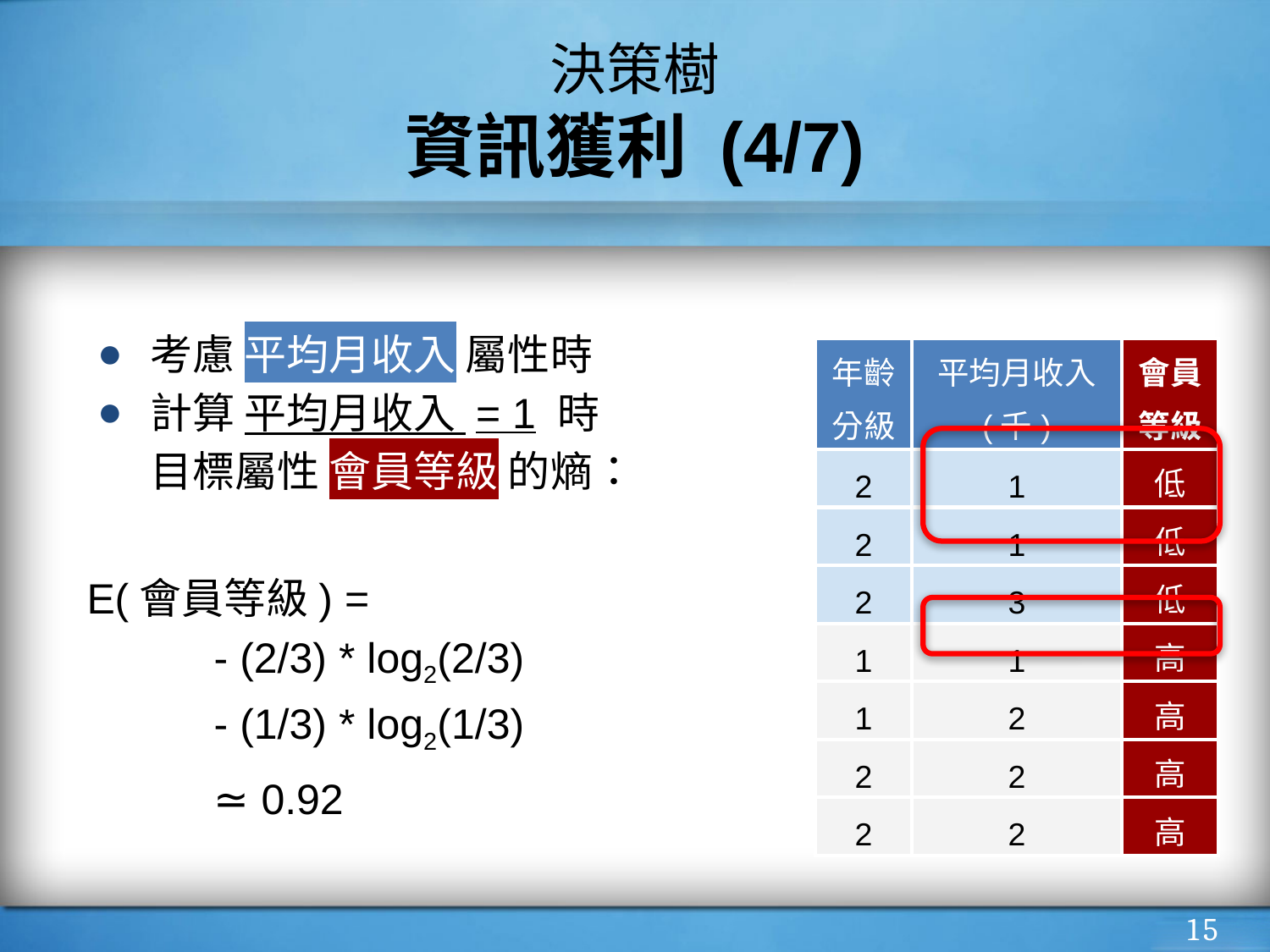

# 決策樹
資訊獲利 (4/7)

考慮 平均月收入 屬性時
計算 平均月收入 = 1 時
目標屬性 會員等級 的熵：
E(會員等級) =
	- (2/3) * log2(2/3)
	- (1/3) * log2(1/3)
	≃ 0.92

| 年齡 分級 | 平均月收入 (千) | 會員等級 |
| --- | --- | --- |
| 2 | 1 | 低 |
| 2 | 1 | 低 |
| 2 | 3 | 低 |
| 1 | 1 | 高 |
| 1 | 2 | 高 |
| 2 | 2 | 高 |
| 2 | 2 | 高 |

15